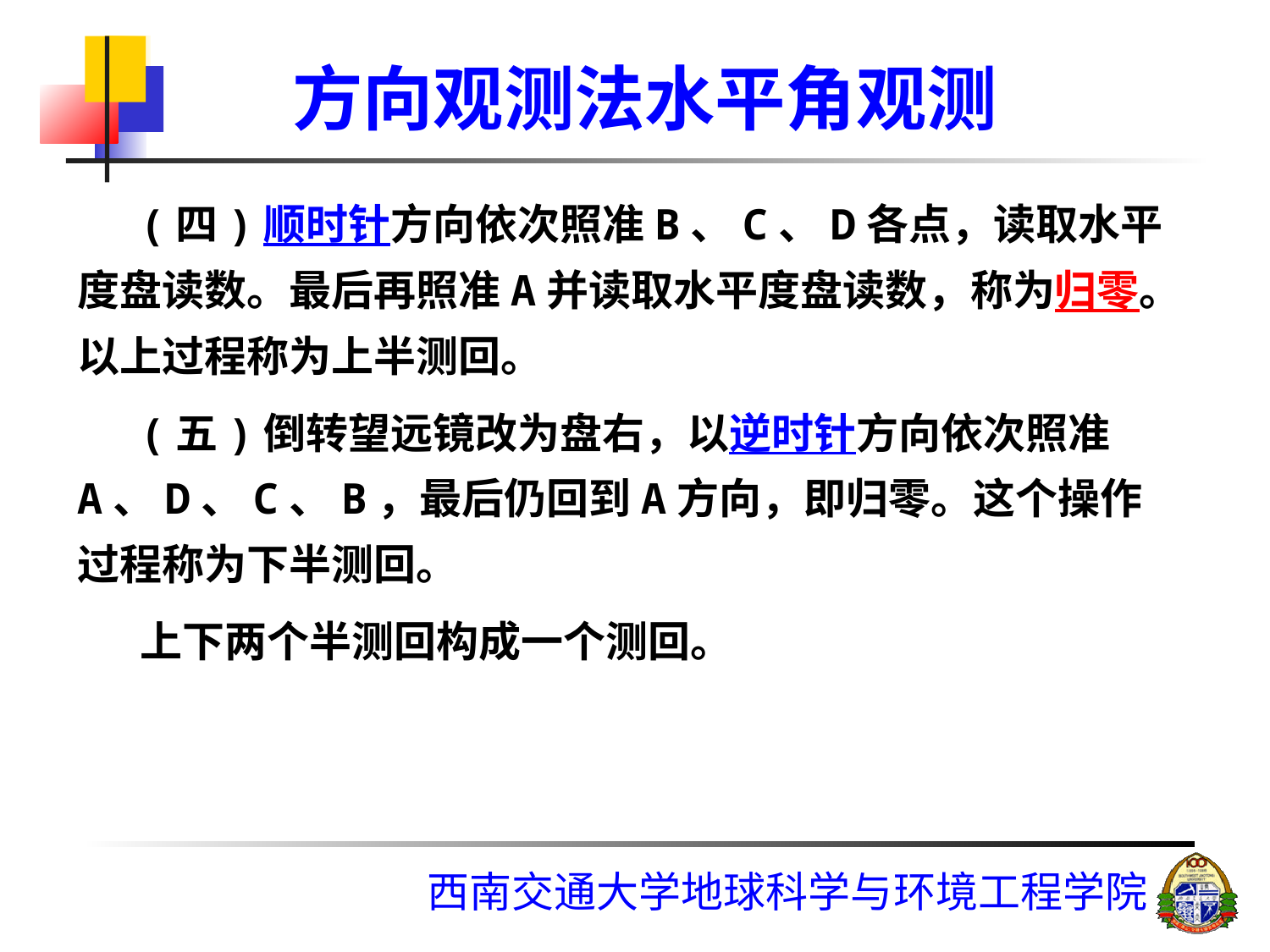

# 方向观测法水平角观测
(四)顺时针方向依次照准B、C、D各点，读取水平度盘读数。最后再照准A并读取水平度盘读数，称为归零。以上过程称为上半测回。
(五)倒转望远镜改为盘右，以逆时针方向依次照准A、D、C、B，最后仍回到A方向，即归零。这个操作过程称为下半测回。
上下两个半测回构成一个测回。